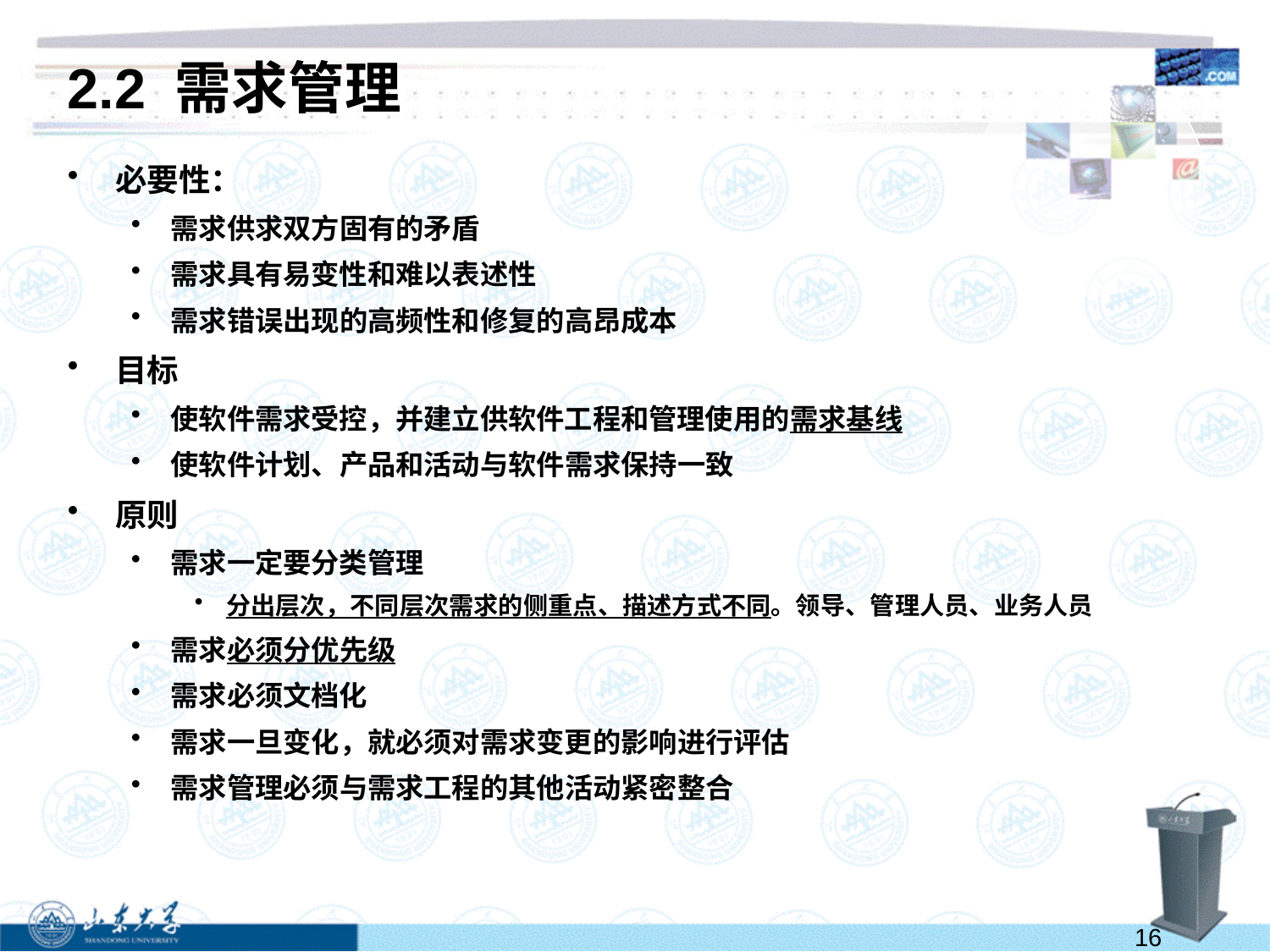

# 2.2 需求管理
必要性：
需求供求双方固有的矛盾
需求具有易变性和难以表述性
需求错误出现的高频性和修复的高昂成本
目标
使软件需求受控，并建立供软件工程和管理使用的需求基线
使软件计划、产品和活动与软件需求保持一致
原则
需求一定要分类管理
分出层次，不同层次需求的侧重点、描述方式不同。领导、管理人员、业务人员
需求必须分优先级
需求必须文档化
需求一旦变化，就必须对需求变更的影响进行评估
需求管理必须与需求工程的其他活动紧密整合
16